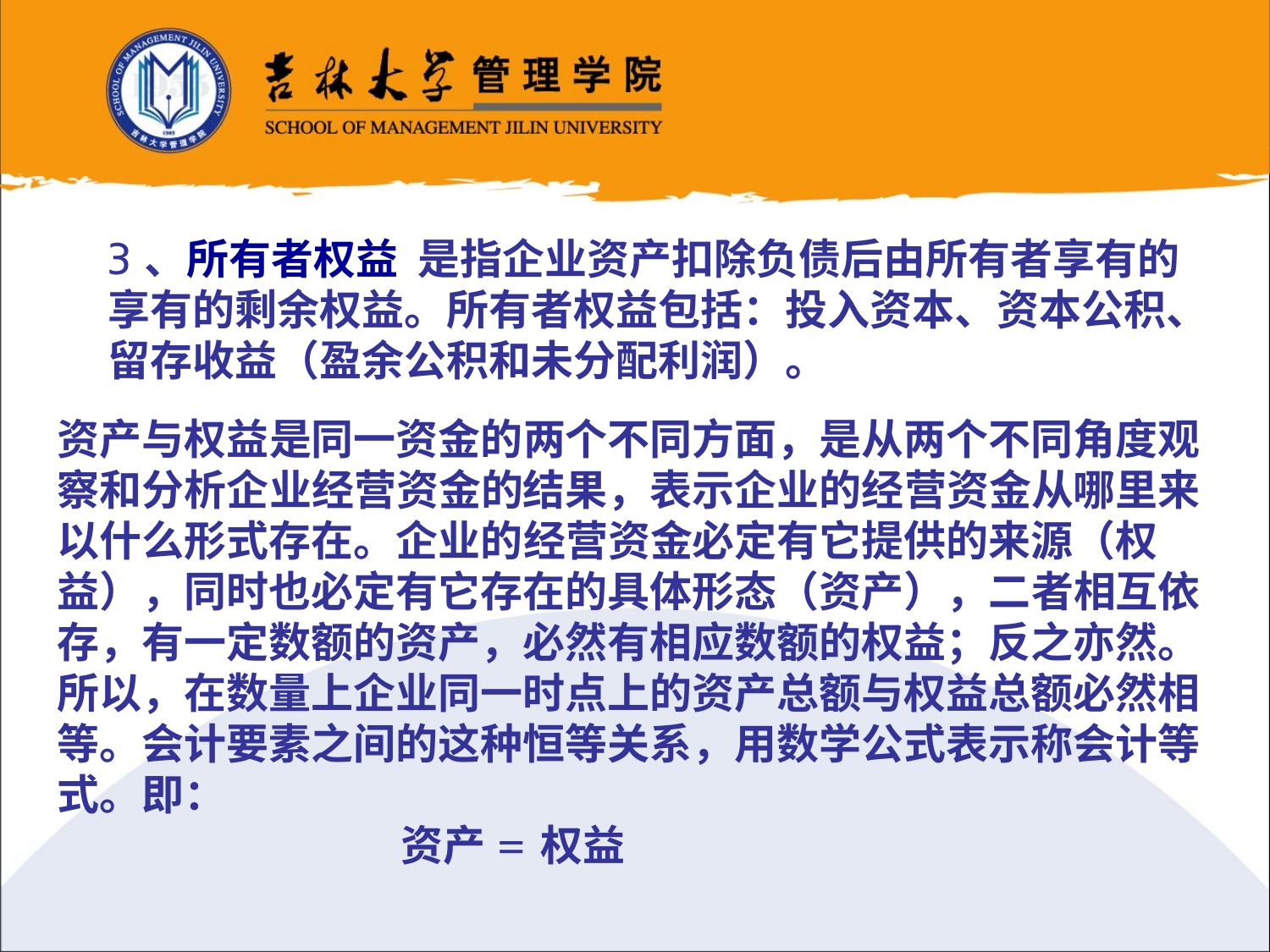

3、所有者权益  是指企业资产扣除负债后由所有者享有的享有的剩余权益。所有者权益包括：投入资本、资本公积、留存收益（盈余公积和未分配利润）。
资产与权益是同一资金的两个不同方面，是从两个不同角度观察和分析企业经营资金的结果，表示企业的经营资金从哪里来以什么形式存在。企业的经营资金必定有它提供的来源（权益），同时也必定有它存在的具体形态（资产），二者相互依存，有一定数额的资产，必然有相应数额的权益；反之亦然。所以，在数量上企业同一时点上的资产总额与权益总额必然相等。会计要素之间的这种恒等关系，用数学公式表示称会计等式。即：
                                   资产=权益

28